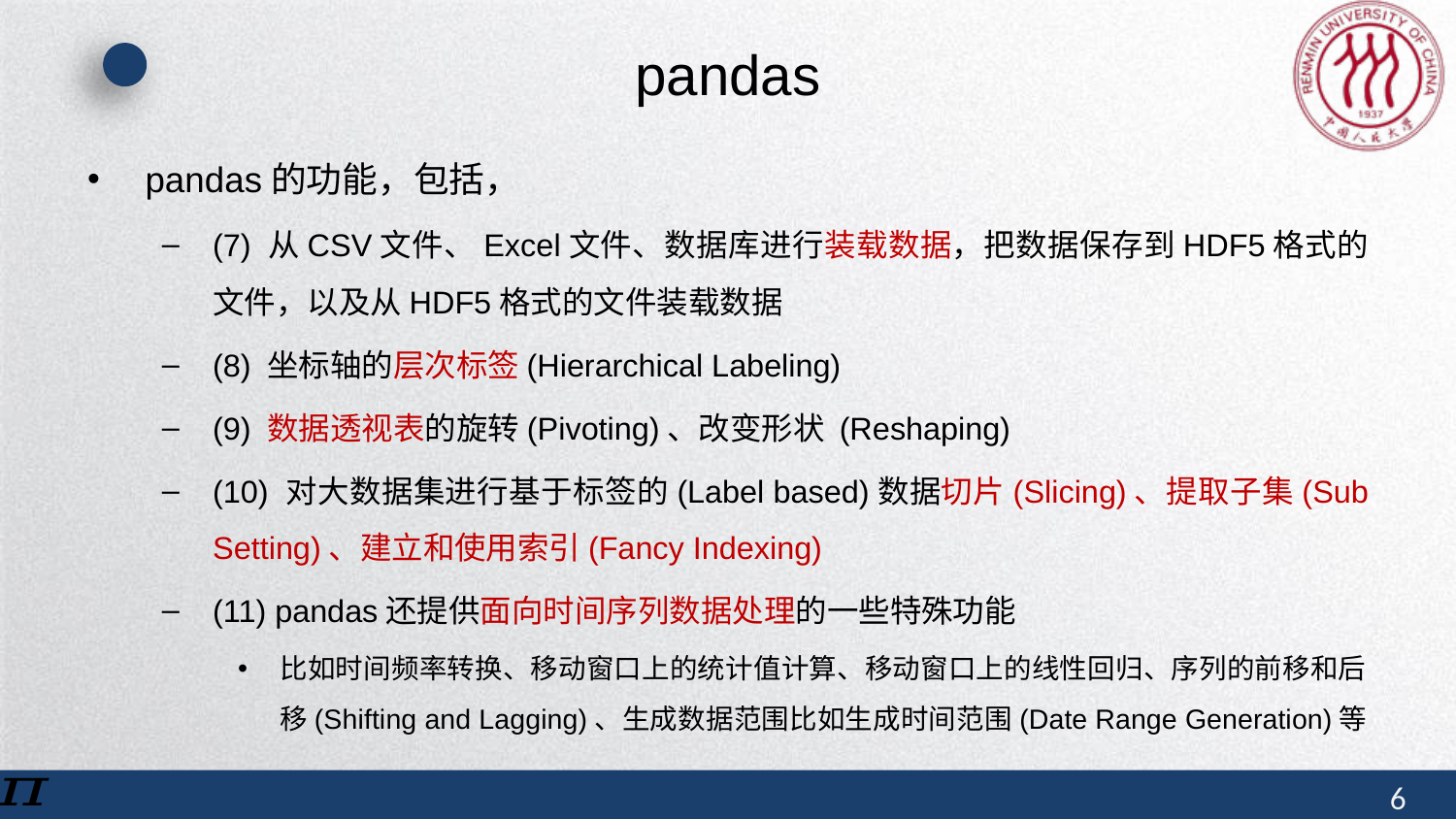

# pandas
pandas的功能，包括，
(7) 从CSV文件、Excel文件、数据库进行装载数据，把数据保存到HDF5格式的文件，以及从HDF5格式的文件装载数据
(8) 坐标轴的层次标签(Hierarchical Labeling)
(9) 数据透视表的旋转(Pivoting)、改变形状 (Reshaping)
(10) 对大数据集进行基于标签的(Label based)数据切片(Slicing)、提取子集(Sub Setting)、建立和使用索引(Fancy Indexing)
(11) pandas还提供面向时间序列数据处理的一些特殊功能
比如时间频率转换、移动窗口上的统计值计算、移动窗口上的线性回归、序列的前移和后移(Shifting and Lagging)、生成数据范围比如生成时间范围(Date Range Generation)等